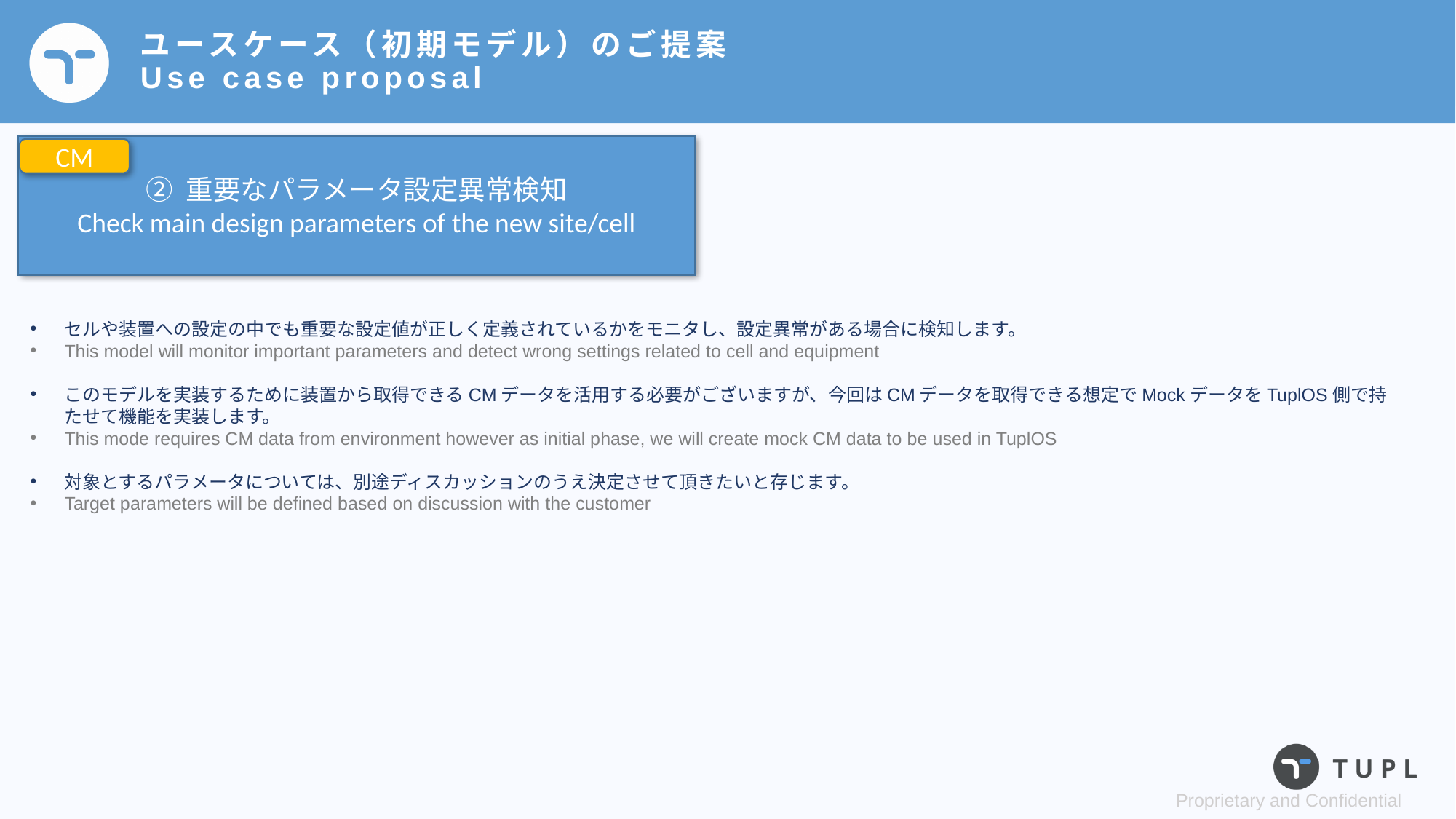

# ユースケース（初期モデル）のご提案 Use case proposal
② 重要なパラメータ設定異常検知
Check main design parameters of the new site/cell
CM
セルや装置への設定の中でも重要な設定値が正しく定義されているかをモニタし、設定異常がある場合に検知します。
This model will monitor important parameters and detect wrong settings related to cell and equipment

このモデルを実装するために装置から取得できるCMデータを活用する必要がございますが、今回はCMデータを取得できる想定でMockデータをTuplOS側で持たせて機能を実装します。
This mode requires CM data from environment however as initial phase, we will create mock CM data to be used in TuplOS

対象とするパラメータについては、別途ディスカッションのうえ決定させて頂きたいと存じます。
Target parameters will be defined based on discussion with the customer